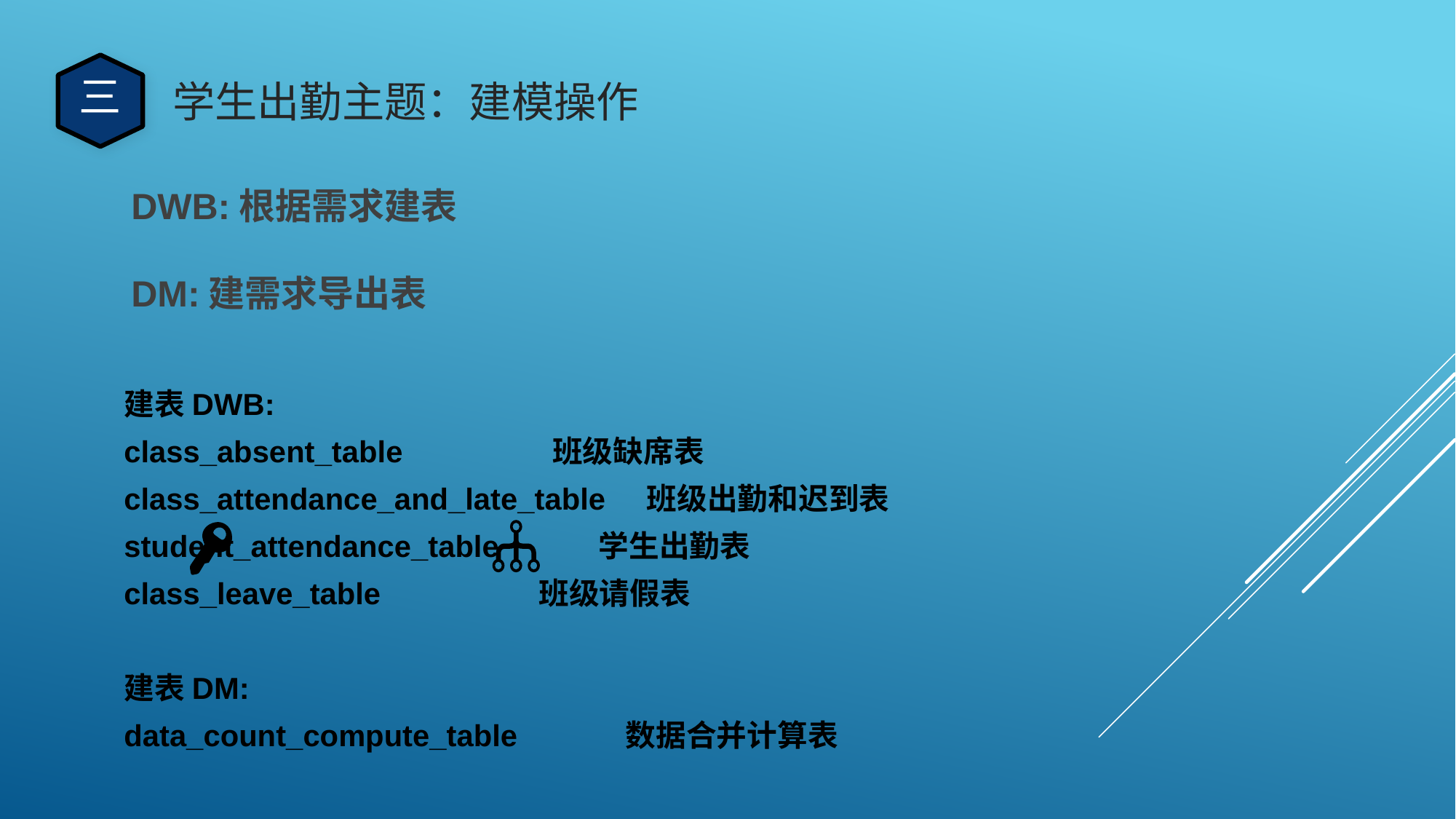

三
学生出勤主题：建模操作
DWB:根据需求建表

DM:建需求导出表
建表DWB:
class_absent_table                 班级缺席表
class_attendance_and_late_table    班级出勤和迟到表
student_attendance_table           学生出勤表
class_leave_table                  班级请假表

建表DM:
data_count_compute_table            数据合并计算表